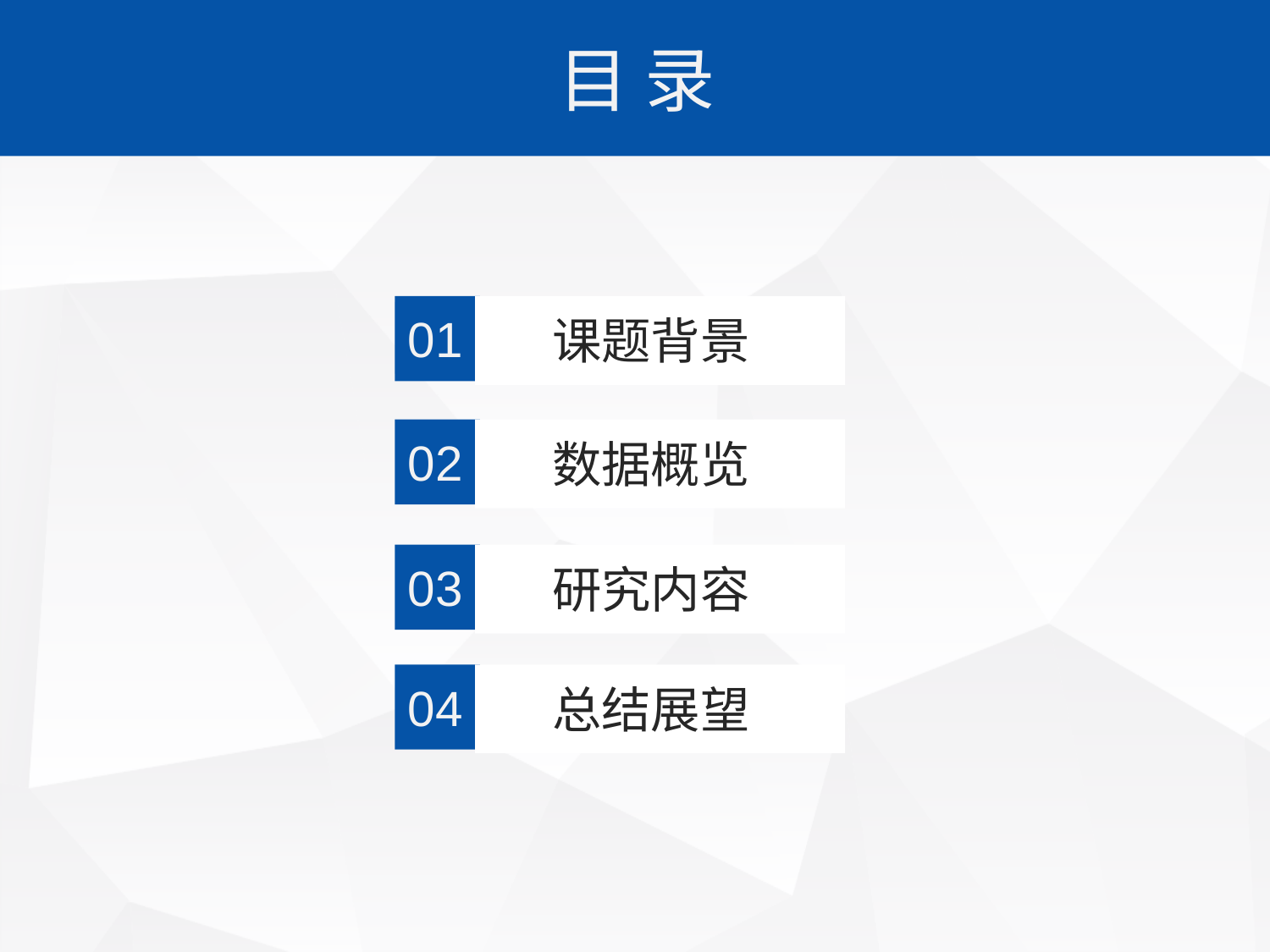

目 录

01
课题背景

02
数据概览

03
研究内容

04
总结展望